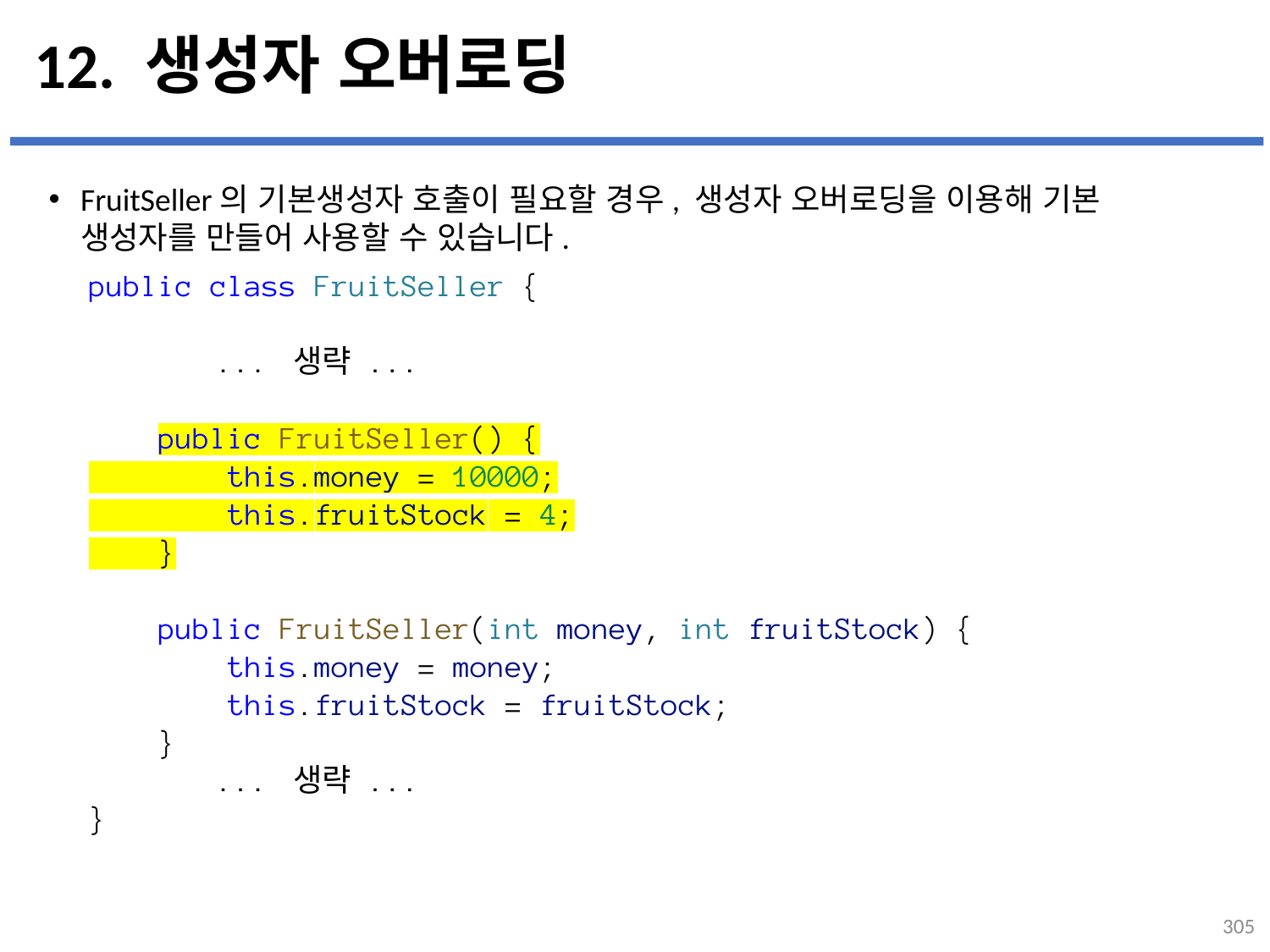

# 12. 생성자 오버로딩
FruitSeller의 기본생성자 호출이 필요할 경우, 생성자 오버로딩을 이용해 기본 생성자를 만들어 사용할 수 있습니다.
...

설명
public class FruitSeller {

	... 생략 ...
    public FruitSeller() {
        this.money = 10000;
        this.fruitStock = 4;
    }
    public FruitSeller(int money, int fruitStock) {
        this.money = money;
        this.fruitStock = fruitStock;
    }
	... 생략 ...
}
305